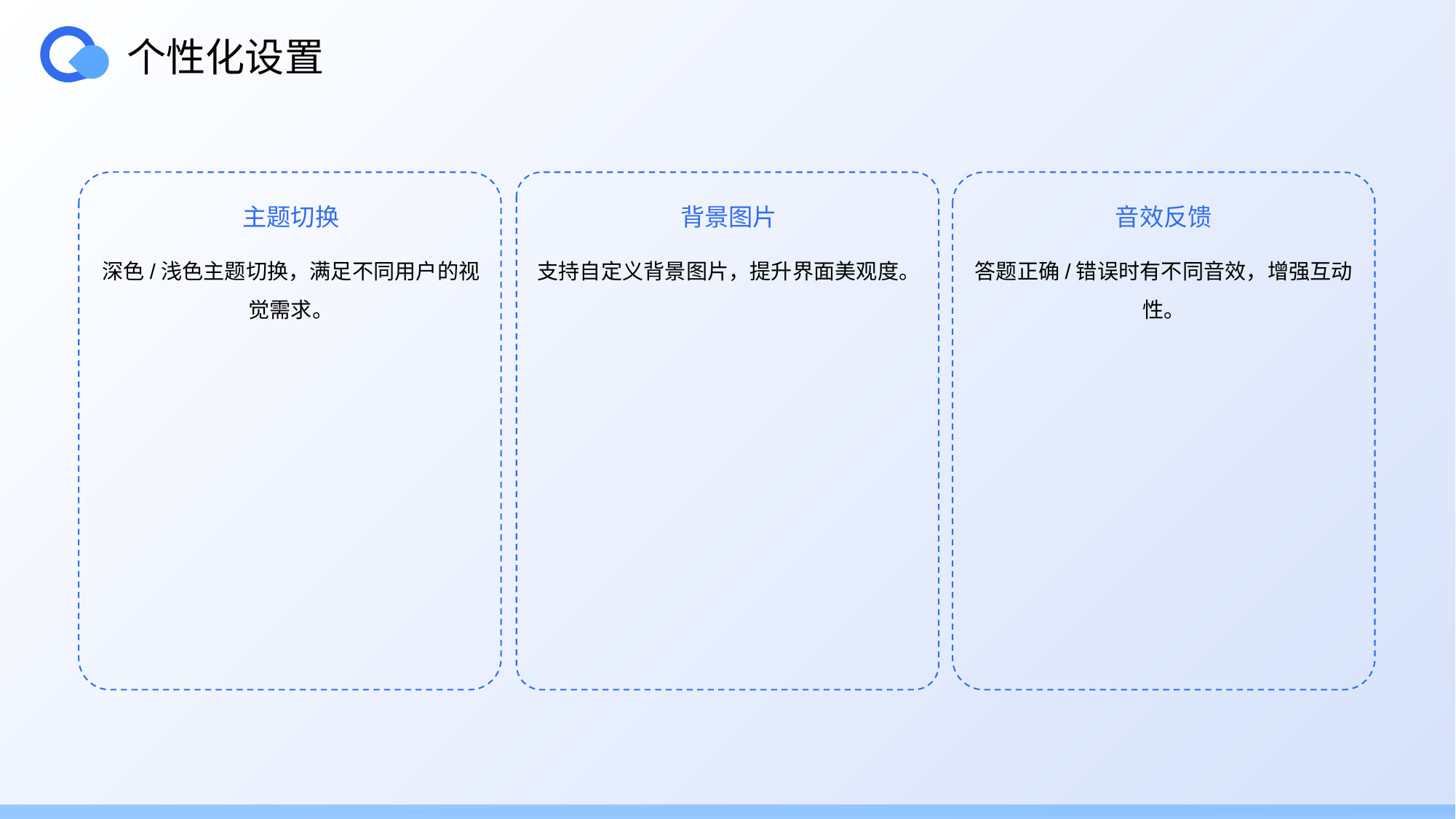

个性化设置

主题切换
背景图片
音效反馈
深色/浅色主题切换，满足不同用户的视觉需求。
支持自定义背景图片，提升界面美观度。
答题正确/错误时有不同音效，增强互动性。